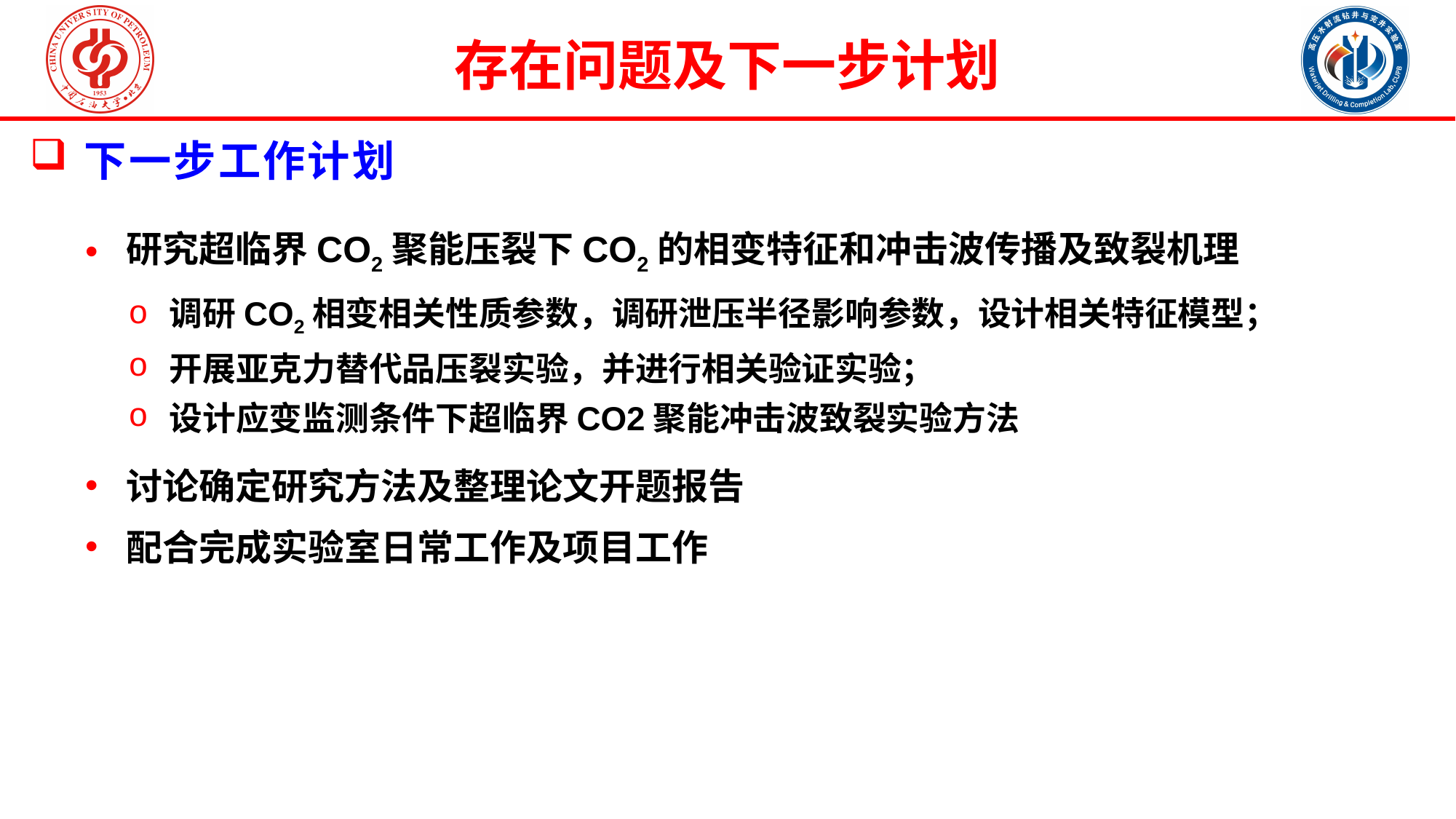

下一步工作计划
存在问题及下一步计划
下一步工作计划
研究超临界CO2聚能压裂下CO2的相变特征和冲击波传播及致裂机理
调研CO2相变相关性质参数，调研泄压半径影响参数，设计相关特征模型；
开展亚克力替代品压裂实验，并进行相关验证实验；
设计应变监测条件下超临界CO2聚能冲击波致裂实验方法
讨论确定研究方法及整理论文开题报告
配合完成实验室日常工作及项目工作